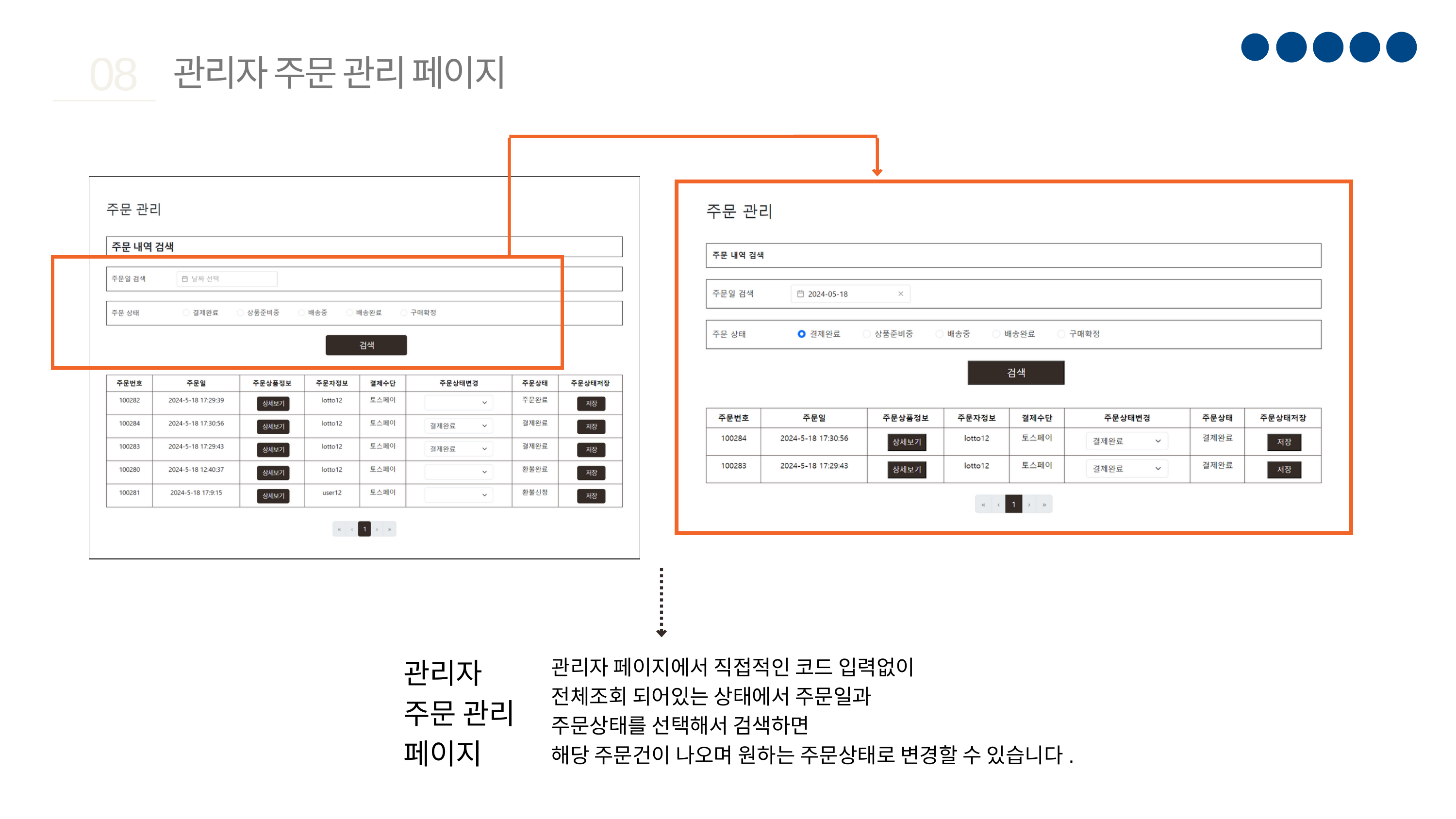

08
관리자 주문 관리 페이지

관리자
주문 관리
페이지

관리자 페이지에서 직접적인 코드 입력없이
전체조회 되어있는 상태에서 주문일과
주문상태를 선택해서 검색하면
해당 주문건이 나오며 원하는 주문상태로 변경할 수 있습니다.